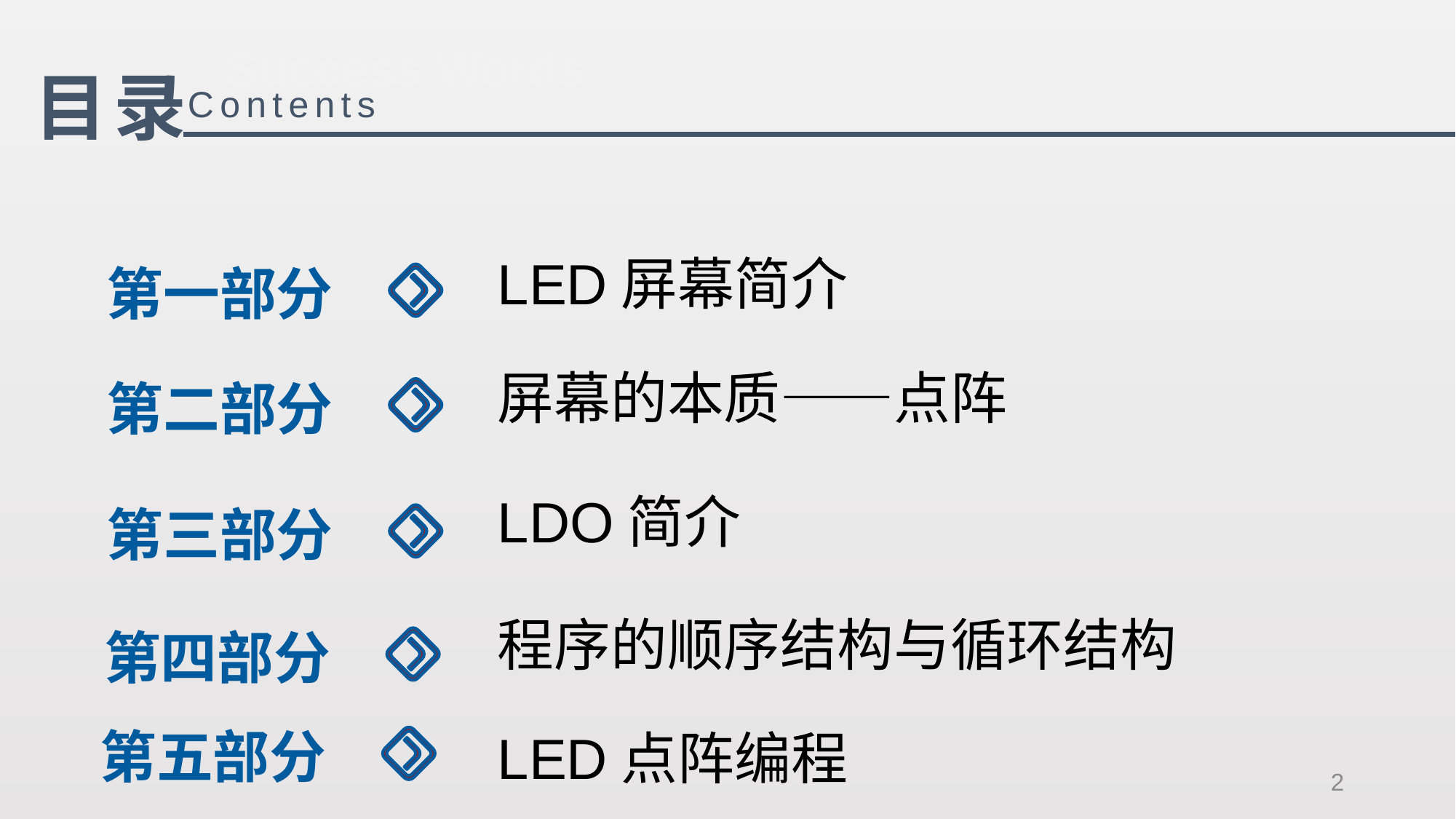

Success Words
目录
Contents
LED屏幕简介
第一部分

屏幕的本质——点阵
第二部分

LDO简介
第三部分

程序的顺序结构与循环结构
第四部分

第五部分
LED点阵编程

2